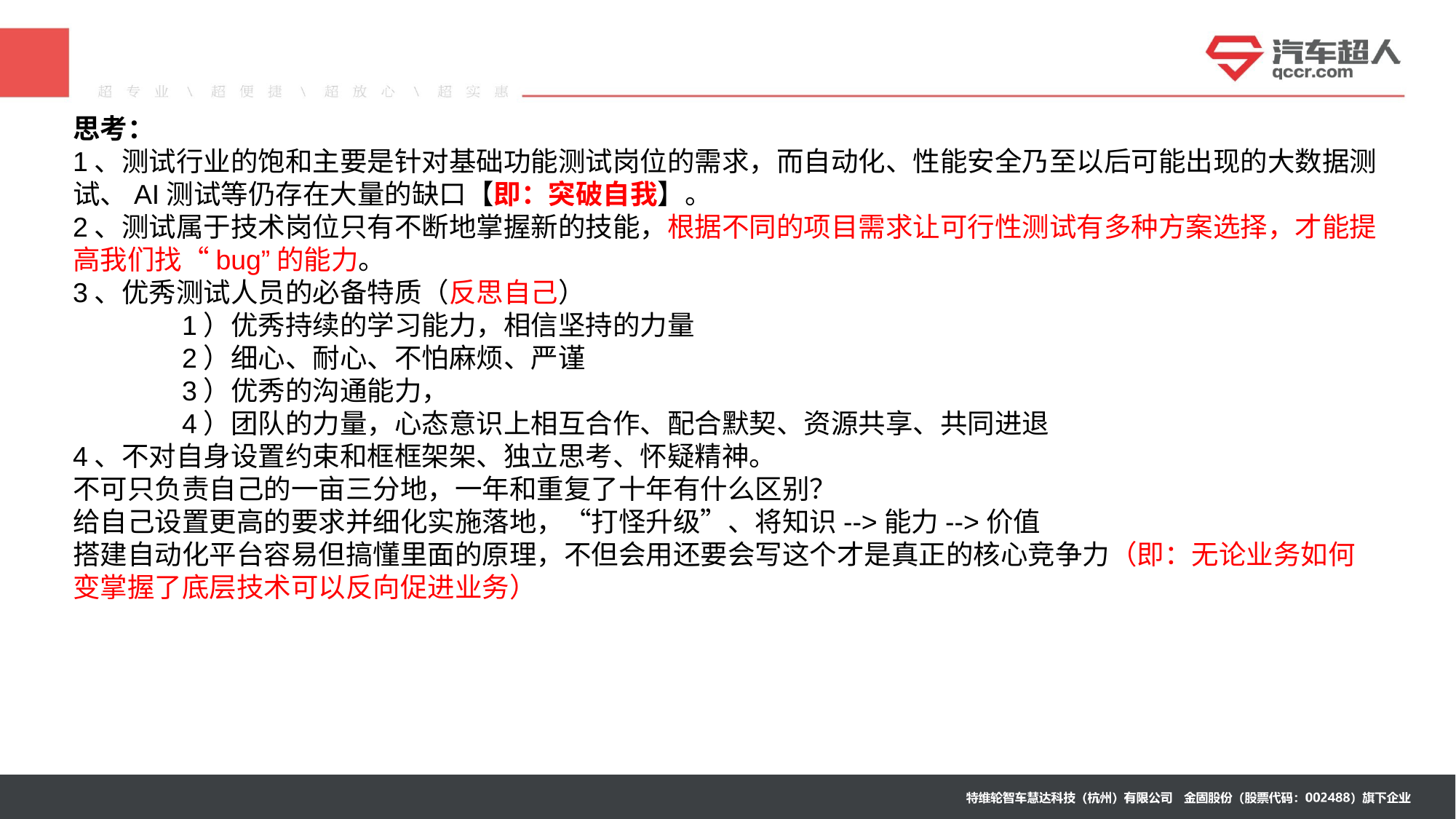

思考：
1、测试行业的饱和主要是针对基础功能测试岗位的需求，而自动化、性能安全乃至以后可能出现的大数据测试、AI测试等仍存在大量的缺口【即：突破自我】。
2、测试属于技术岗位只有不断地掌握新的技能，根据不同的项目需求让可行性测试有多种方案选择，才能提高我们找“bug”的能力。
3、优秀测试人员的必备特质（反思自己）
	1）优秀持续的学习能力，相信坚持的力量
	2）细心、耐心、不怕麻烦、严谨
	3）优秀的沟通能力，
	4）团队的力量，心态意识上相互合作、配合默契、资源共享、共同进退
4、不对自身设置约束和框框架架、独立思考、怀疑精神。
不可只负责自己的一亩三分地，一年和重复了十年有什么区别？
给自己设置更高的要求并细化实施落地，“打怪升级”、将知识-->能力-->价值
搭建自动化平台容易但搞懂里面的原理，不但会用还要会写这个才是真正的核心竞争力（即：无论业务如何变掌握了底层技术可以反向促进业务）